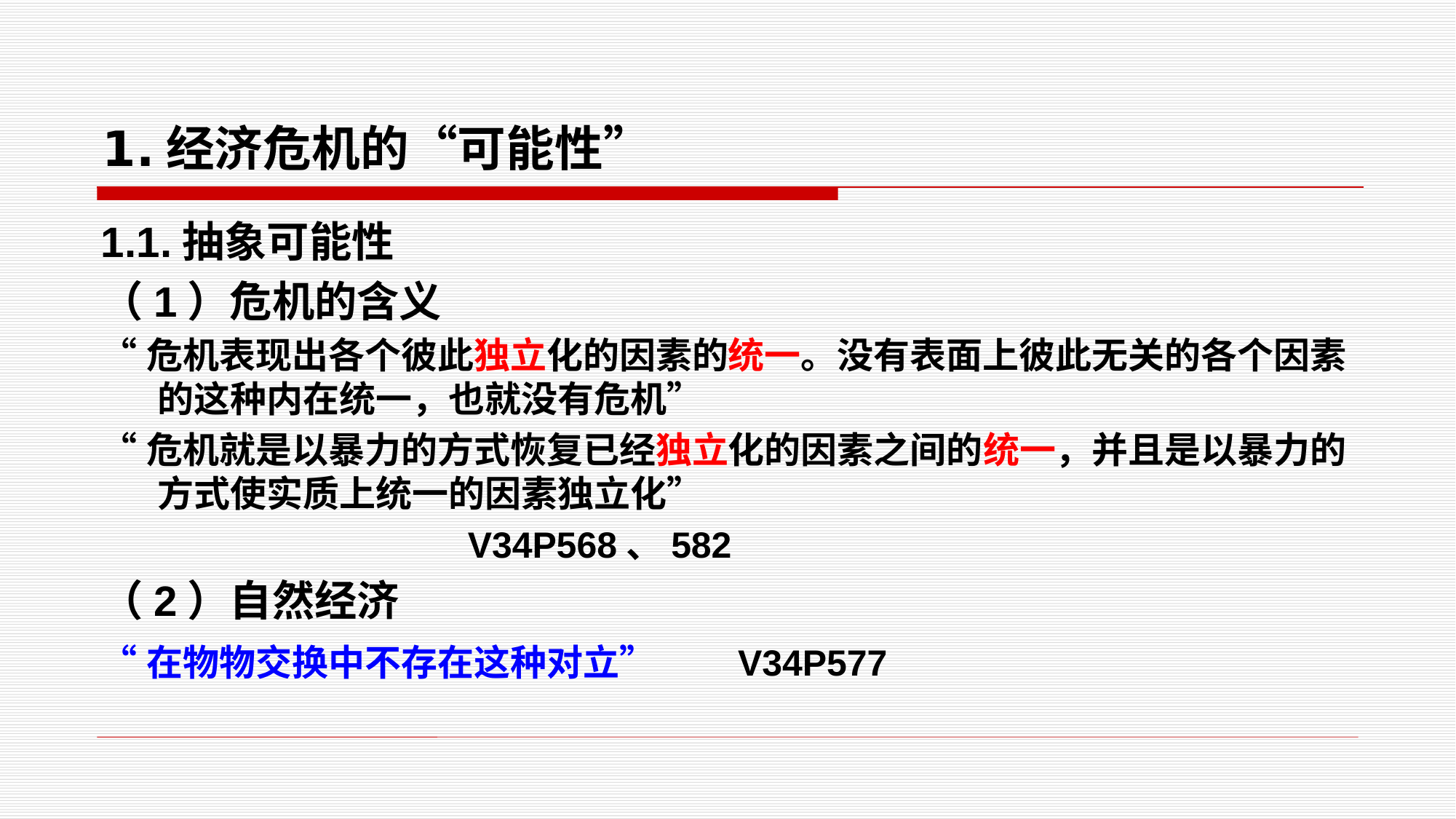

# 1.经济危机的“可能性”
1.1.抽象可能性
（1）危机的含义
“危机表现出各个彼此独立化的因素的统一。没有表面上彼此无关的各个因素的这种内在统一，也就没有危机”
“危机就是以暴力的方式恢复已经独立化的因素之间的统一，并且是以暴力的方式使实质上统一的因素独立化”
                                    V34P568、582
（2）自然经济
“在物物交换中不存在这种对立”         V34P577